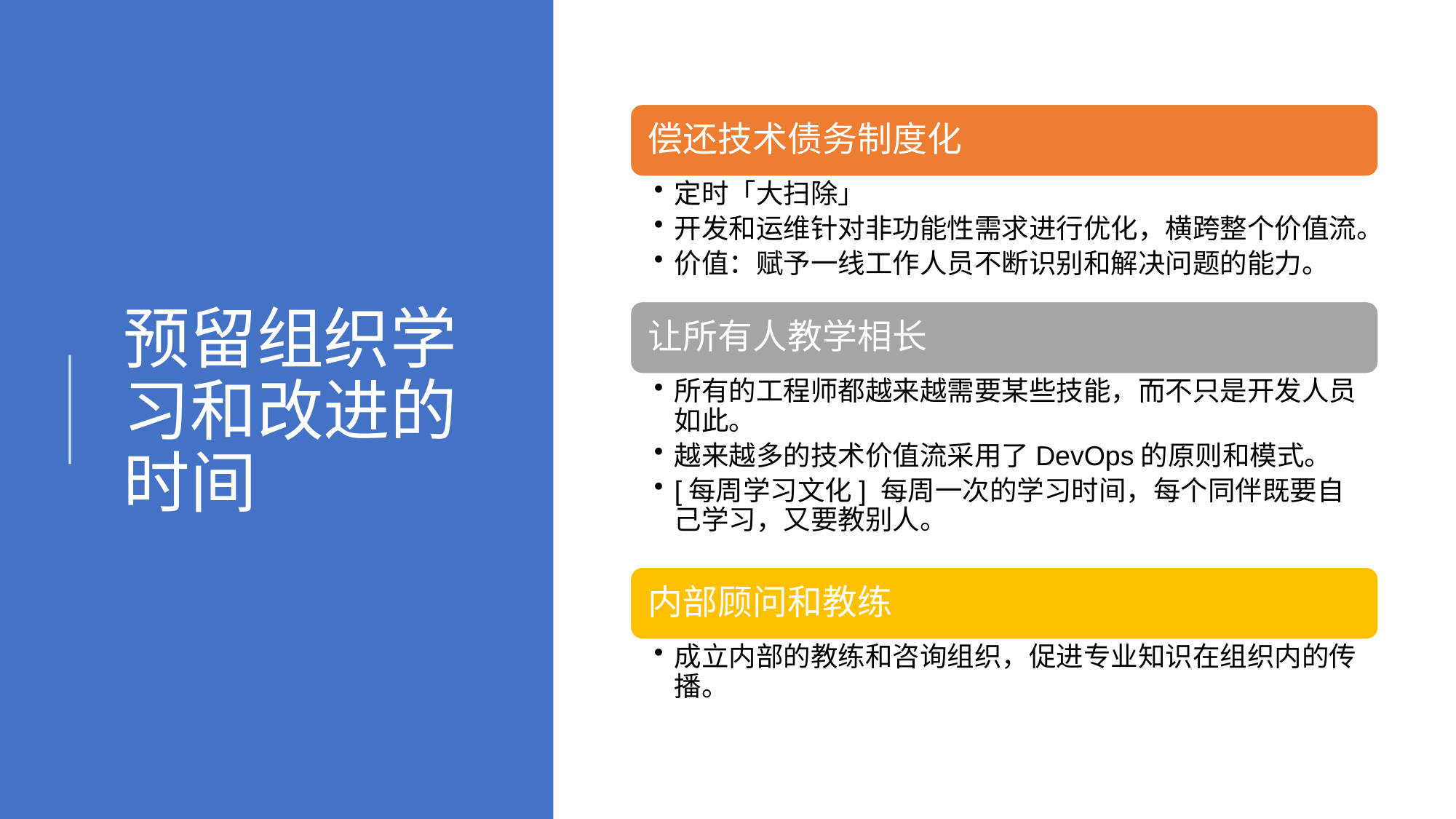

偿还技术债务制度化
定时「大扫除」
开发和运维针对非功能性需求进行优化，横跨整个价值流。
价值：赋予一线工作人员不断识别和解决问题的能力。
让所有人教学相长
所有的工程师都越来越需要某些技能，而不只是开发人员如此。
越来越多的技术价值流采用了DevOps的原则和模式。
[每周学习文化] 每周一次的学习时间，每个同伴既要自己学习，又要教别人。
内部顾问和教练
成立内部的教练和咨询组织，促进专业知识在组织内的传播。
# 预留组织学习和改进的时间